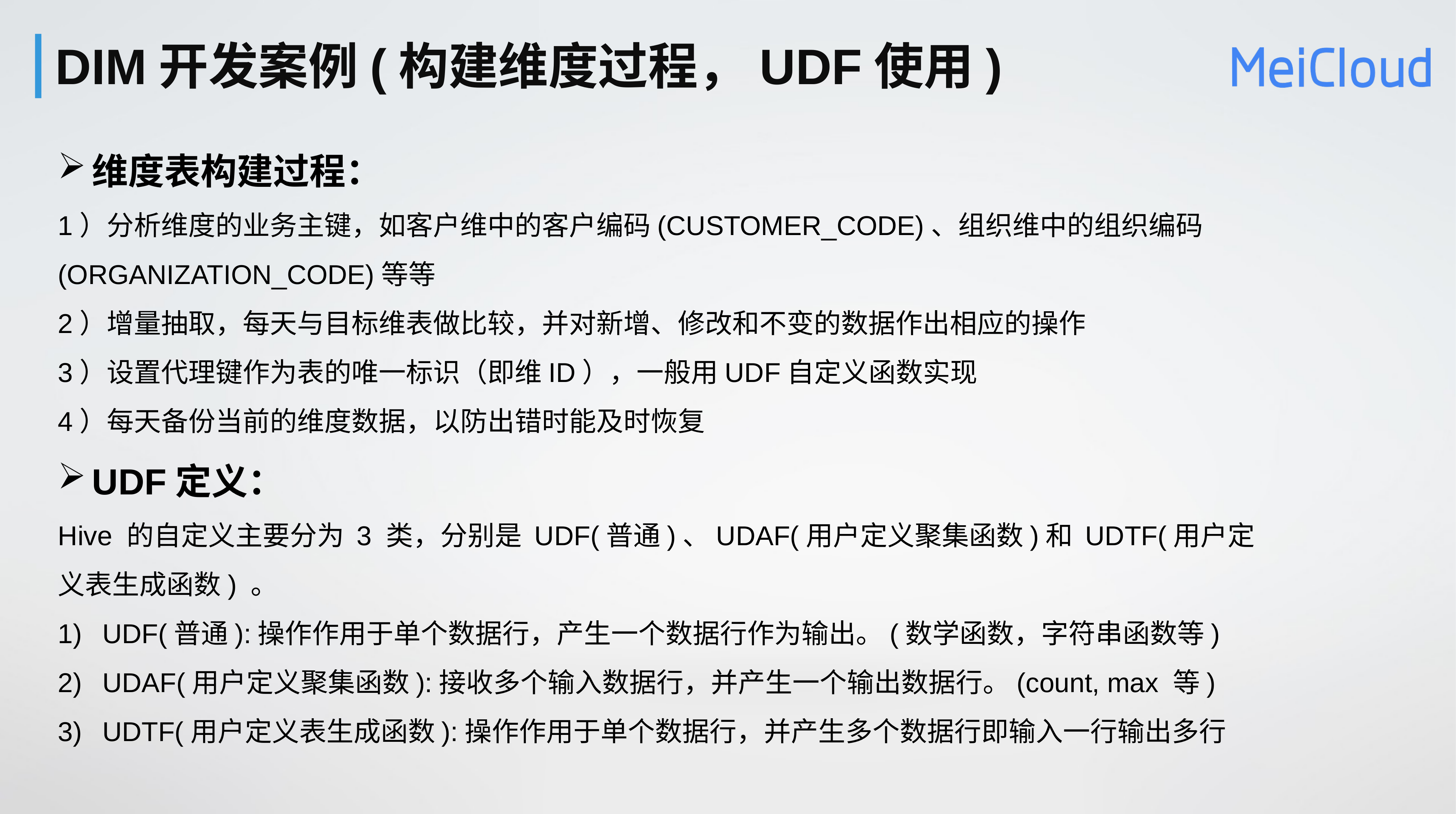

# DIM开发案例(构建维度过程，UDF使用)
维度表构建过程：
1）分析维度的业务主键，如客户维中的客户编码(CUSTOMER_CODE)、组织维中的组织编码(ORGANIZATION_CODE)等等
2）增量抽取，每天与目标维表做比较，并对新增、修改和不变的数据作出相应的操作
3）设置代理键作为表的唯一标识（即维ID），一般用UDF自定义函数实现
4）每天备份当前的维度数据，以防出错时能及时恢复
UDF定义：
Hive 的自定义主要分为 3 类，分别是 UDF(普通)、UDAF(用户定义聚集函数)和 UDTF(用户定义表生成函数) 。
UDF(普通):操作作用于单个数据行，产生一个数据行作为输出。(数学函数，字符串函数等)
UDAF(用户定义聚集函数):接收多个输入数据行，并产生一个输出数据行。(count, max 等)
UDTF(用户定义表生成函数):操作作用于单个数据行，并产生多个数据行即输入一行输出多行